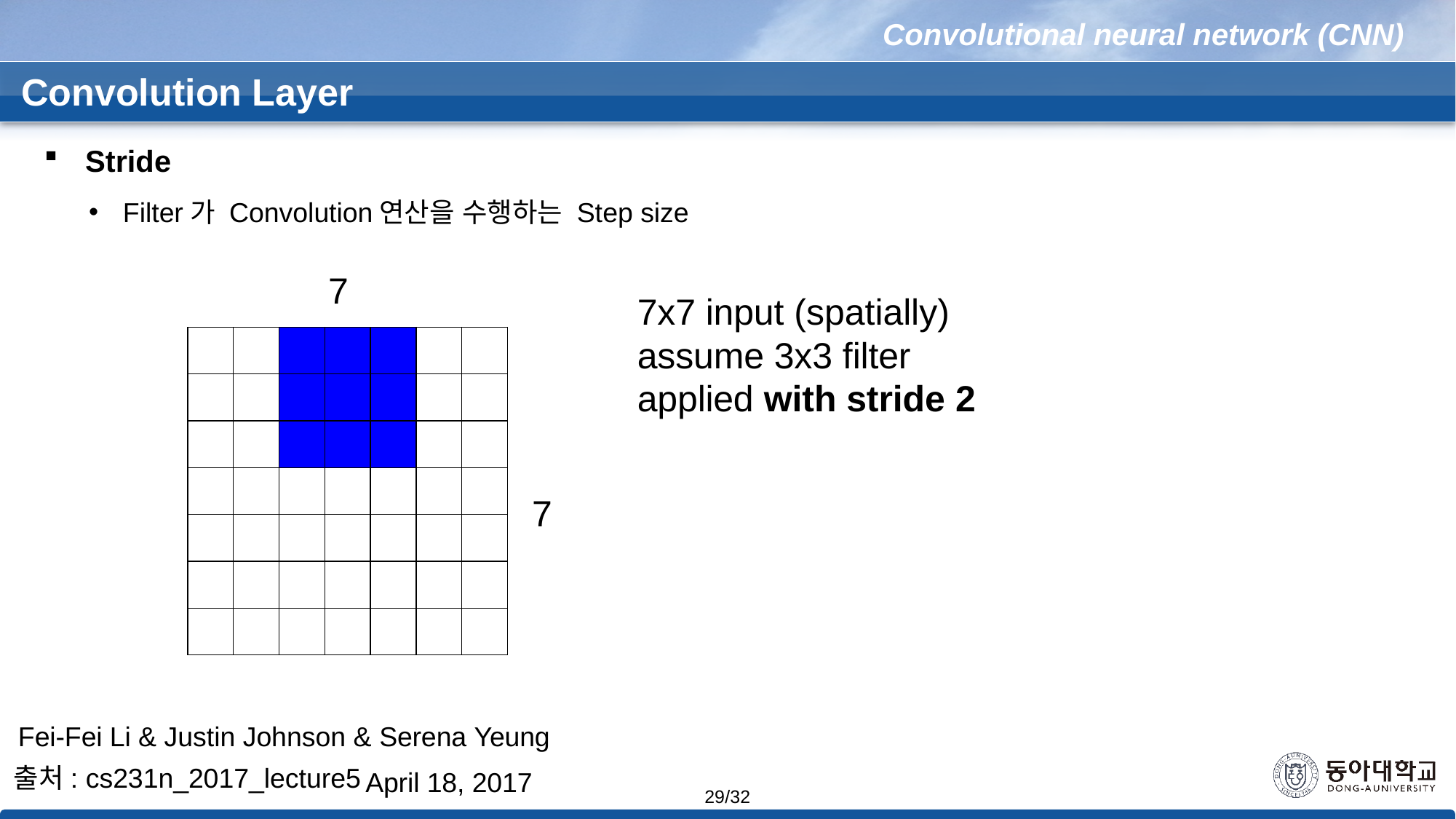

Convolutional neural network (CNN)
 Convolution Layer
Stride
Filter가 Convolution연산을 수행하는 Step size
7
7x7 input (spatially)  assume 3x3 filter  applied with stride 2
|  |  |  |  |  |  |  |
| --- | --- | --- | --- | --- | --- | --- |
|  |  |  |  |  |  |  |
|  |  |  |  |  |  |  |
|  |  |  |  |  |  |  |
|  |  |  |  |  |  |  |
|  |  |  |  |  |  |  |
|  |  |  |  |  |  |  |
7
Fei-Fei Li & Justin Johnson & Serena Yeung
출처: cs231n_2017_lecture5
April 18, 2017